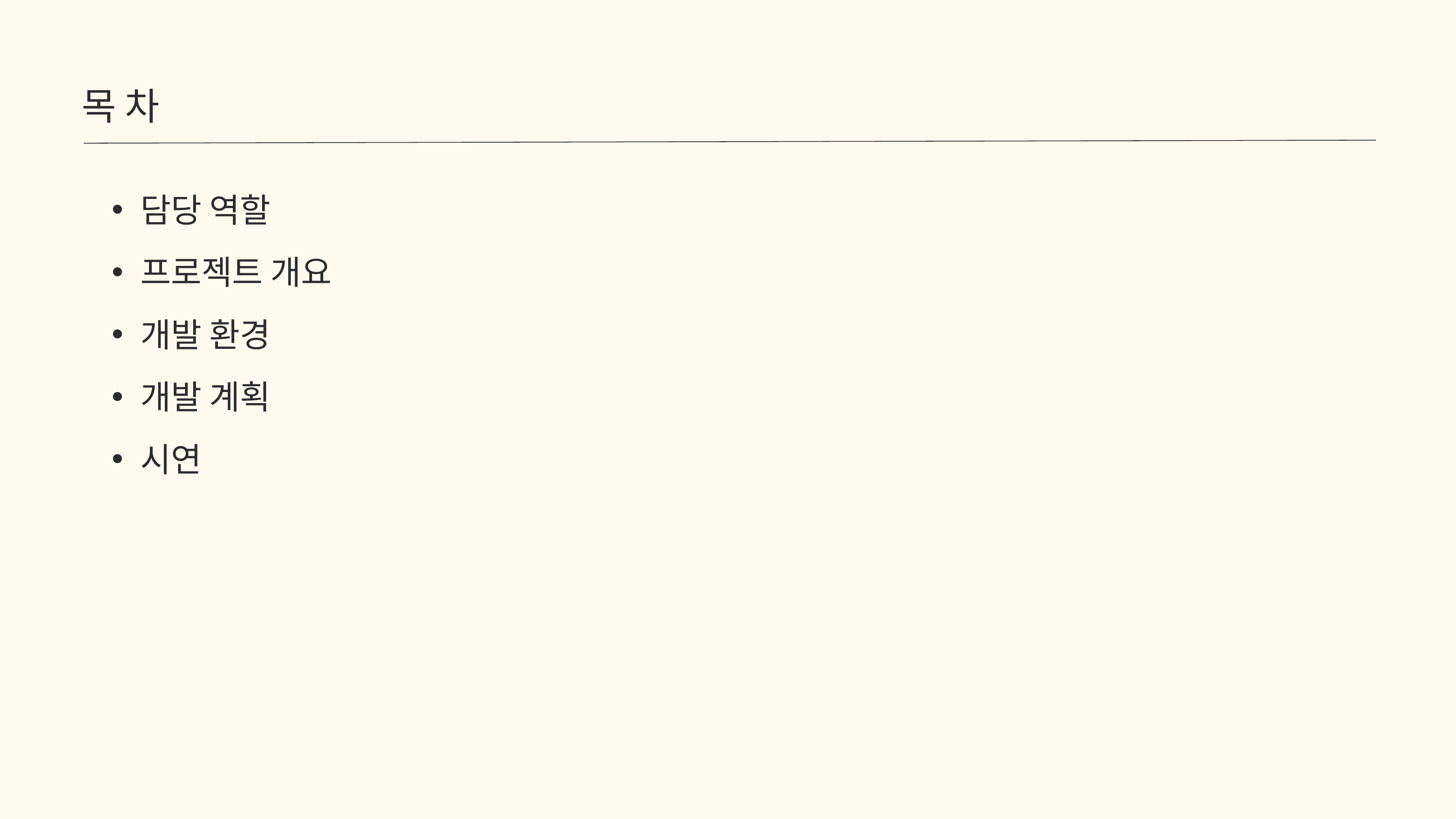

목차

담당 역할
프로젝트 개요
개발 환경
개발 계획
시연